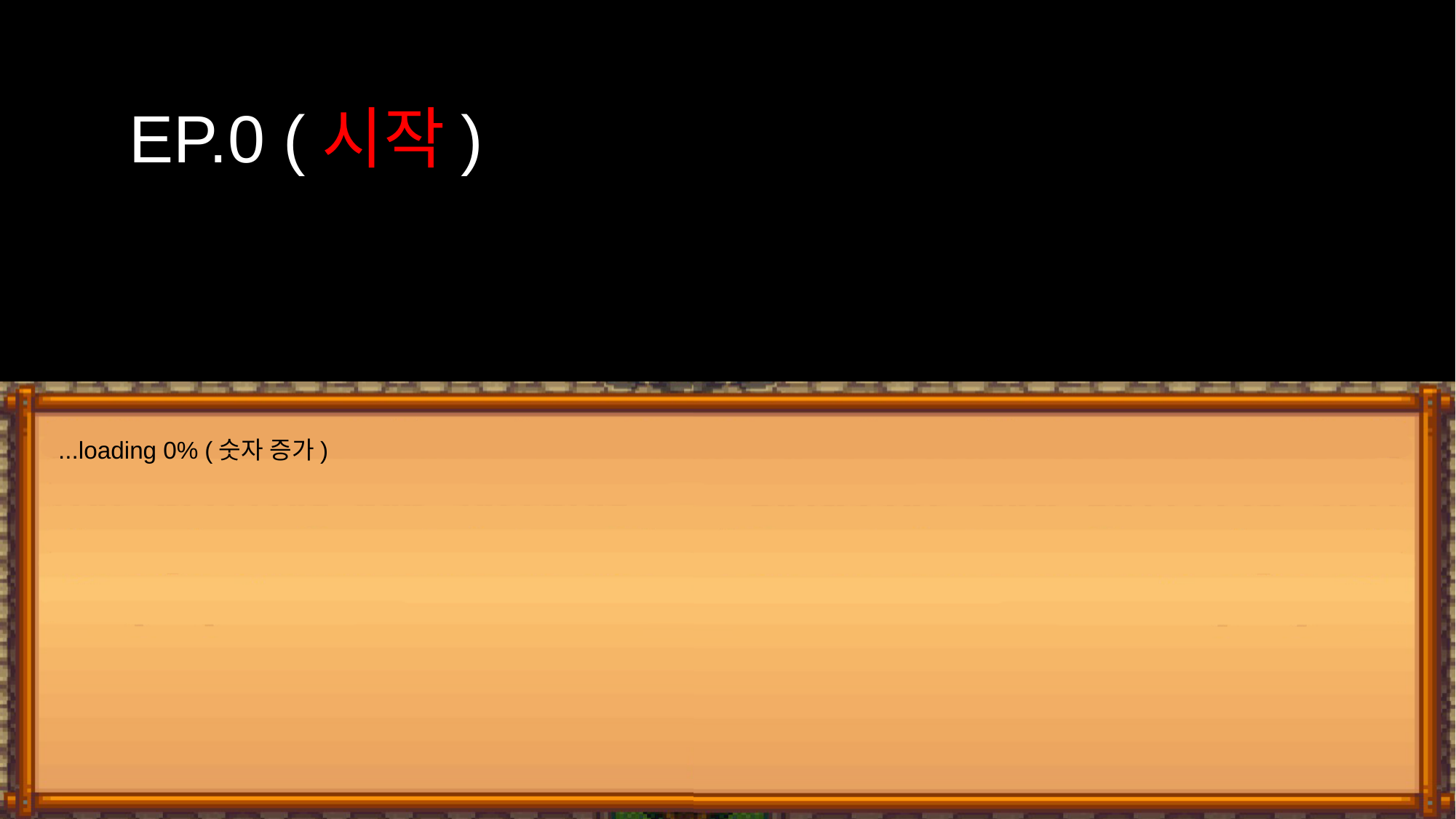

프롤로그
#
EP.0 (시작)
...loading 0% (숫자 증가)